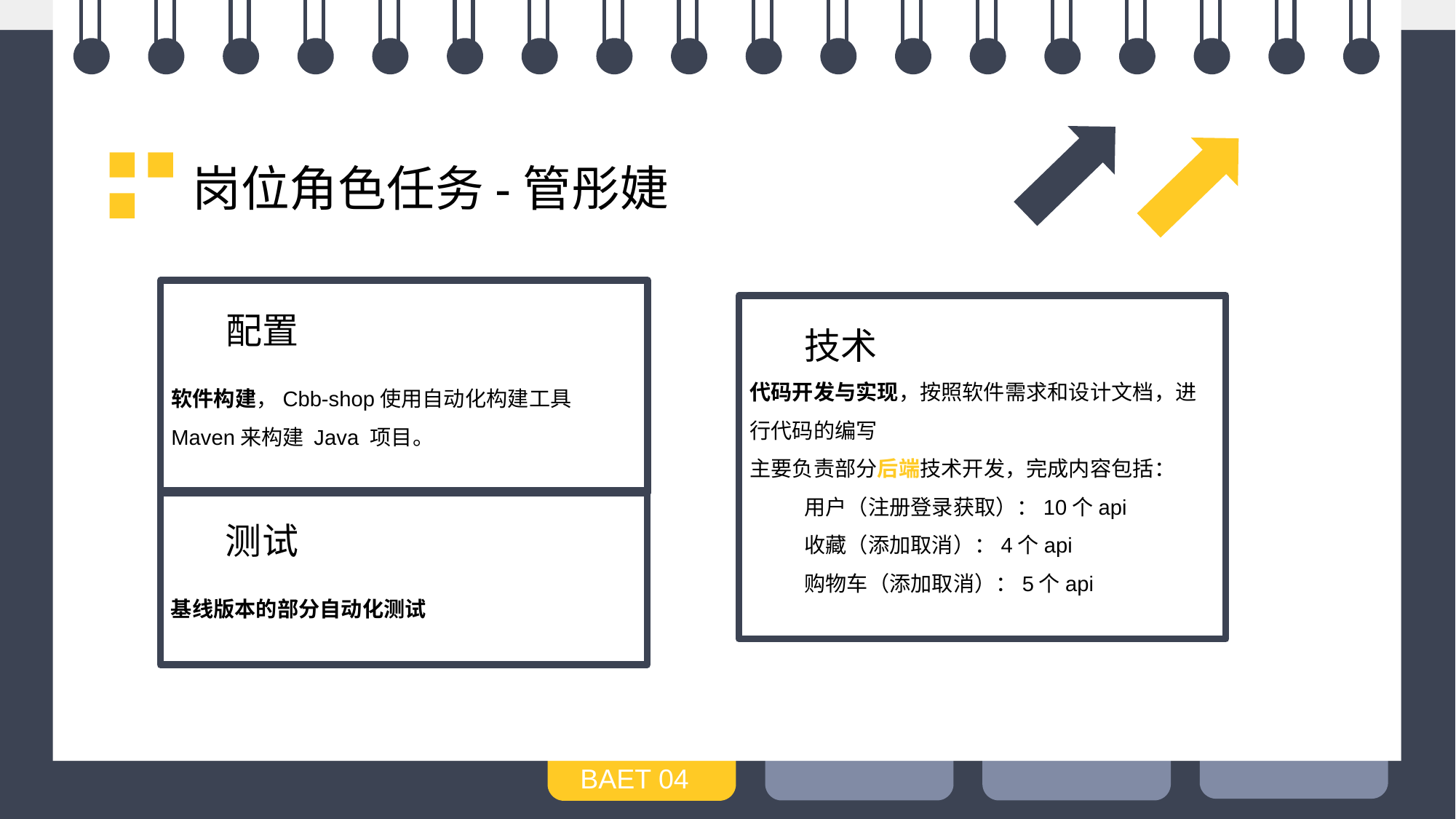

岗位角色任务-管彤婕
配置
软件构建，Cbb-shop使用自动化构建工具Maven来构建 Java 项目。

技术
代码开发与实现，按照软件需求和设计文档，进行代码的编写
主要负责部分后端技术开发，完成内容包括：
用户（注册登录获取）：10个api
收藏（添加取消）：4个api
购物车（添加取消）：5个api

测试
基线版本的部分自动化测试

BAET 04